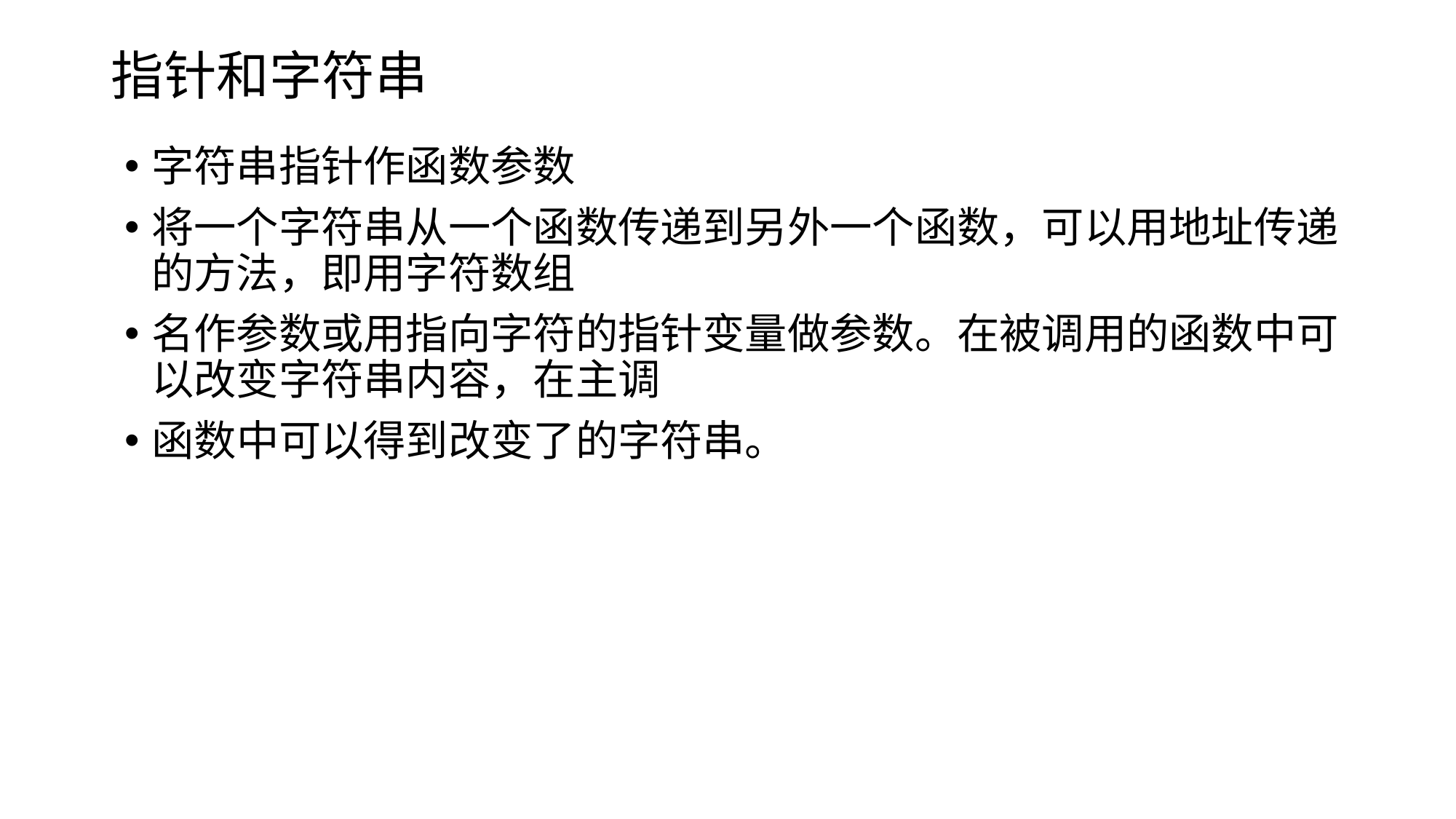

# 指针和字符串
字符串指针作函数参数
将一个字符串从一个函数传递到另外一个函数，可以用地址传递的方法，即用字符数组
名作参数或用指向字符的指针变量做参数。在被调用的函数中可以改变字符串内容，在主调
函数中可以得到改变了的字符串。